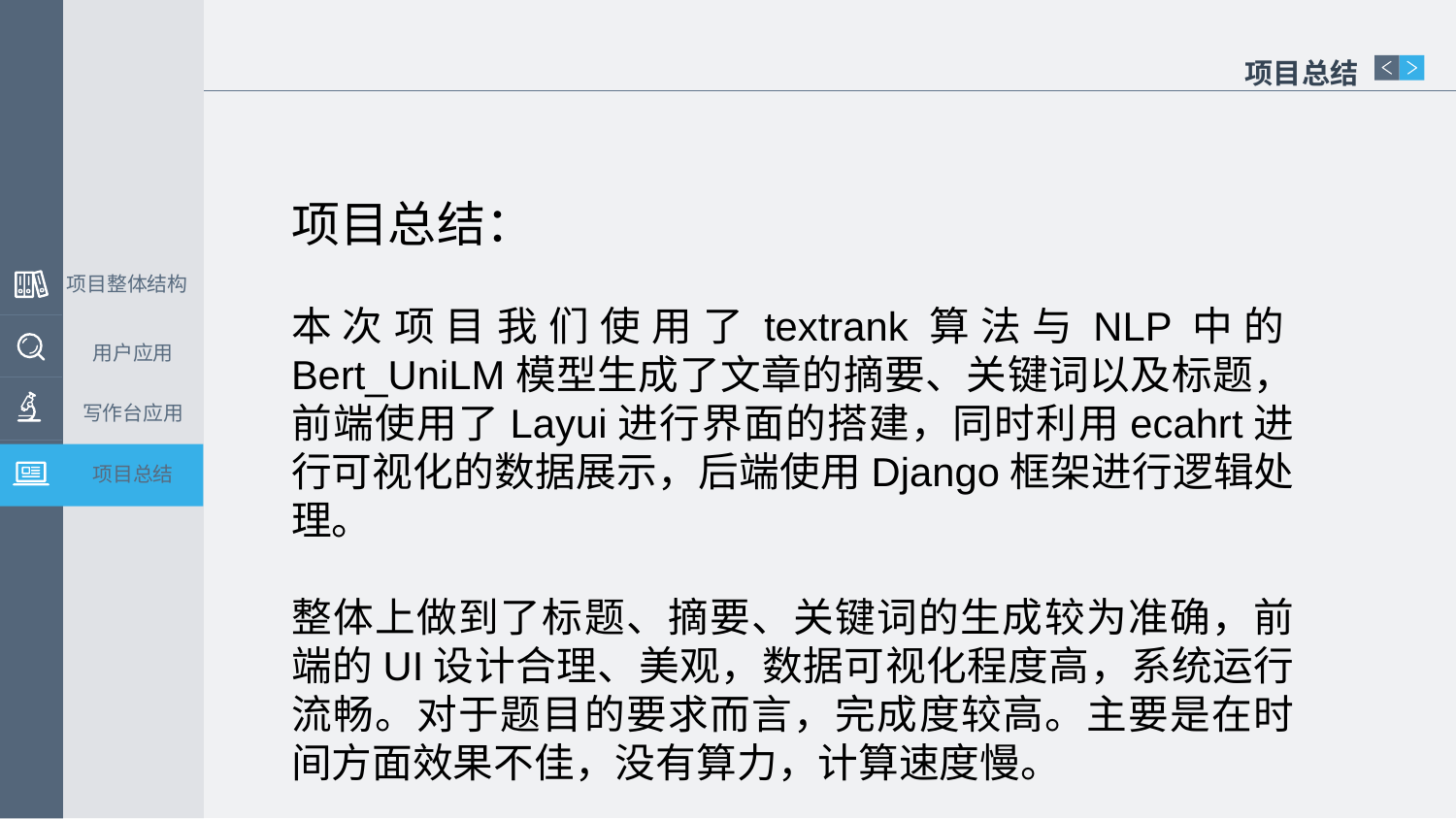

项目总结

项目总结：

本次项目我们使用了textrank算法与NLP中的Bert_UniLM模型生成了文章的摘要、关键词以及标题，前端使用了Layui进行界面的搭建，同时利用ecahrt进行可视化的数据展示，后端使用Django框架进行逻辑处理。

整体上做到了标题、摘要、关键词的生成较为准确，前端的UI设计合理、美观，数据可视化程度高，系统运行流畅。对于题目的要求而言，完成度较高。主要是在时间方面效果不佳，没有算力，计算速度慢。
项目整体结构

用户应用

写作台应用

项目总结